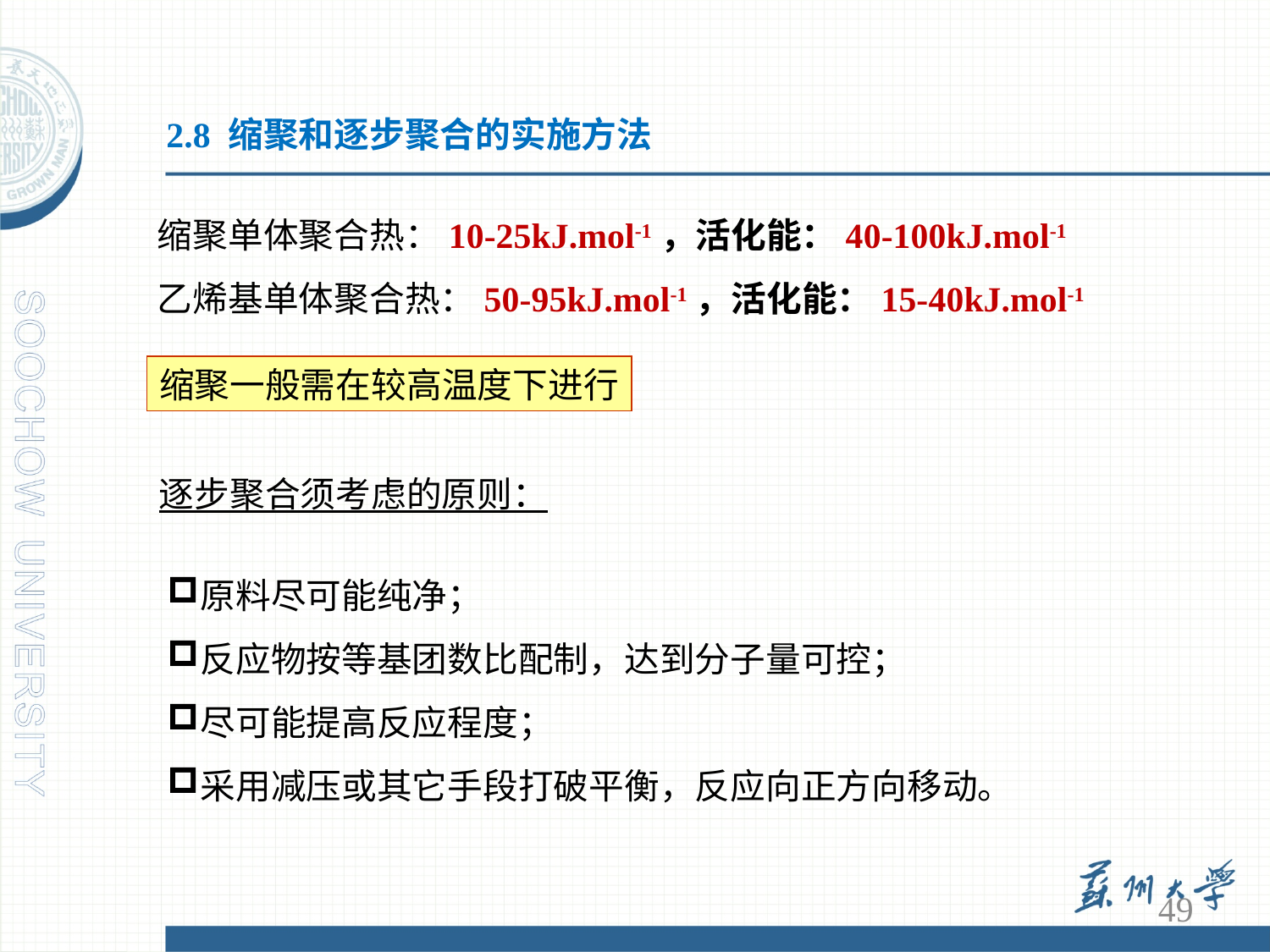

2.8 缩聚和逐步聚合的实施方法
缩聚单体聚合热：10-25kJ.mol-1，活化能：40-100kJ.mol-1
乙烯基单体聚合热：50-95kJ.mol-1，活化能：15-40kJ.mol-1
缩聚一般需在较高温度下进行
逐步聚合须考虑的原则：
原料尽可能纯净；
反应物按等基团数比配制，达到分子量可控；
尽可能提高反应程度；
采用减压或其它手段打破平衡，反应向正方向移动。
49